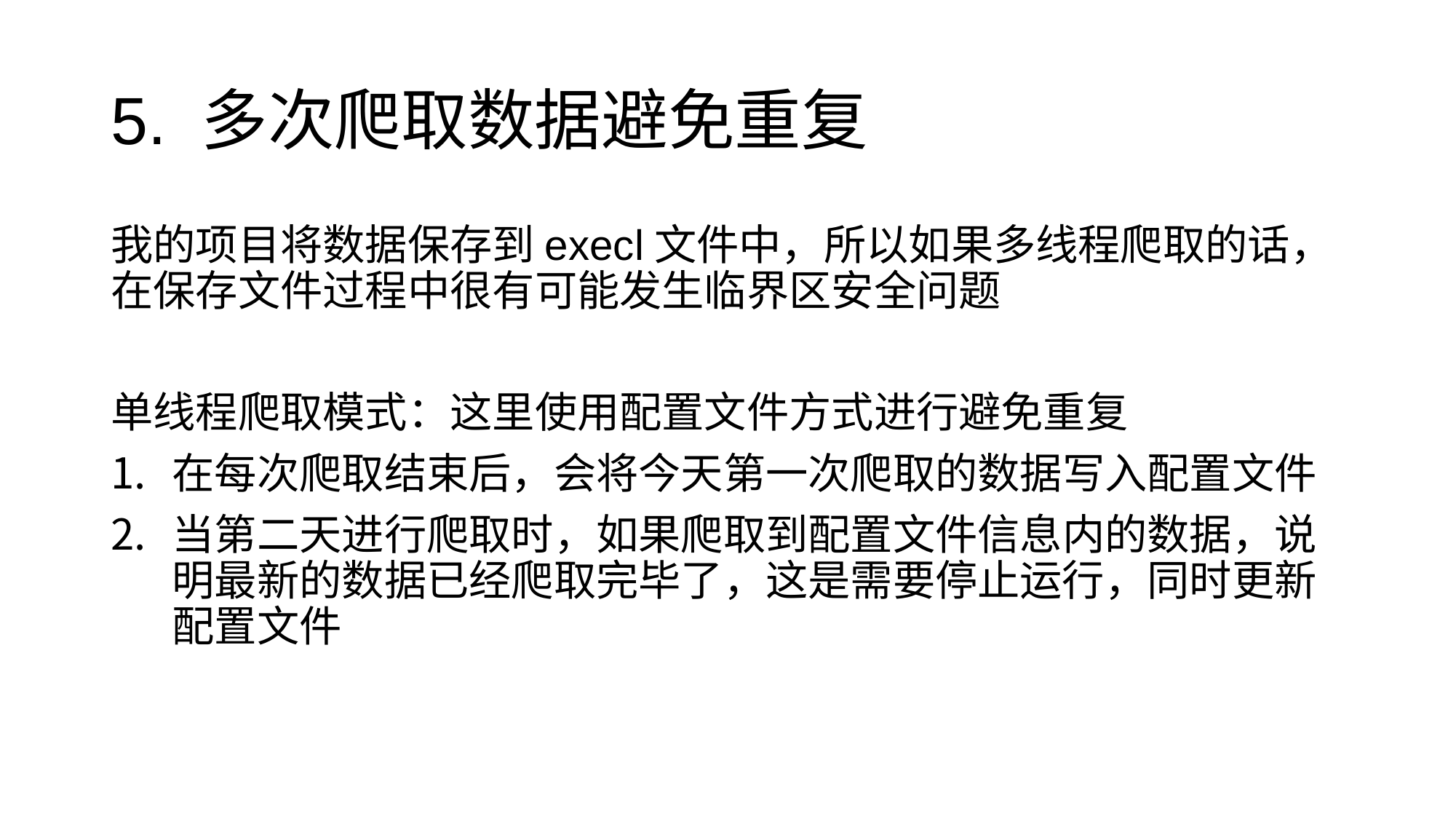

# 5. 多次爬取数据避免重复
我的项目将数据保存到execl文件中，所以如果多线程爬取的话，在保存文件过程中很有可能发生临界区安全问题

单线程爬取模式：这里使用配置文件方式进行避免重复
在每次爬取结束后，会将今天第一次爬取的数据写入配置文件
当第二天进行爬取时，如果爬取到配置文件信息内的数据，说明最新的数据已经爬取完毕了，这是需要停止运行，同时更新配置文件